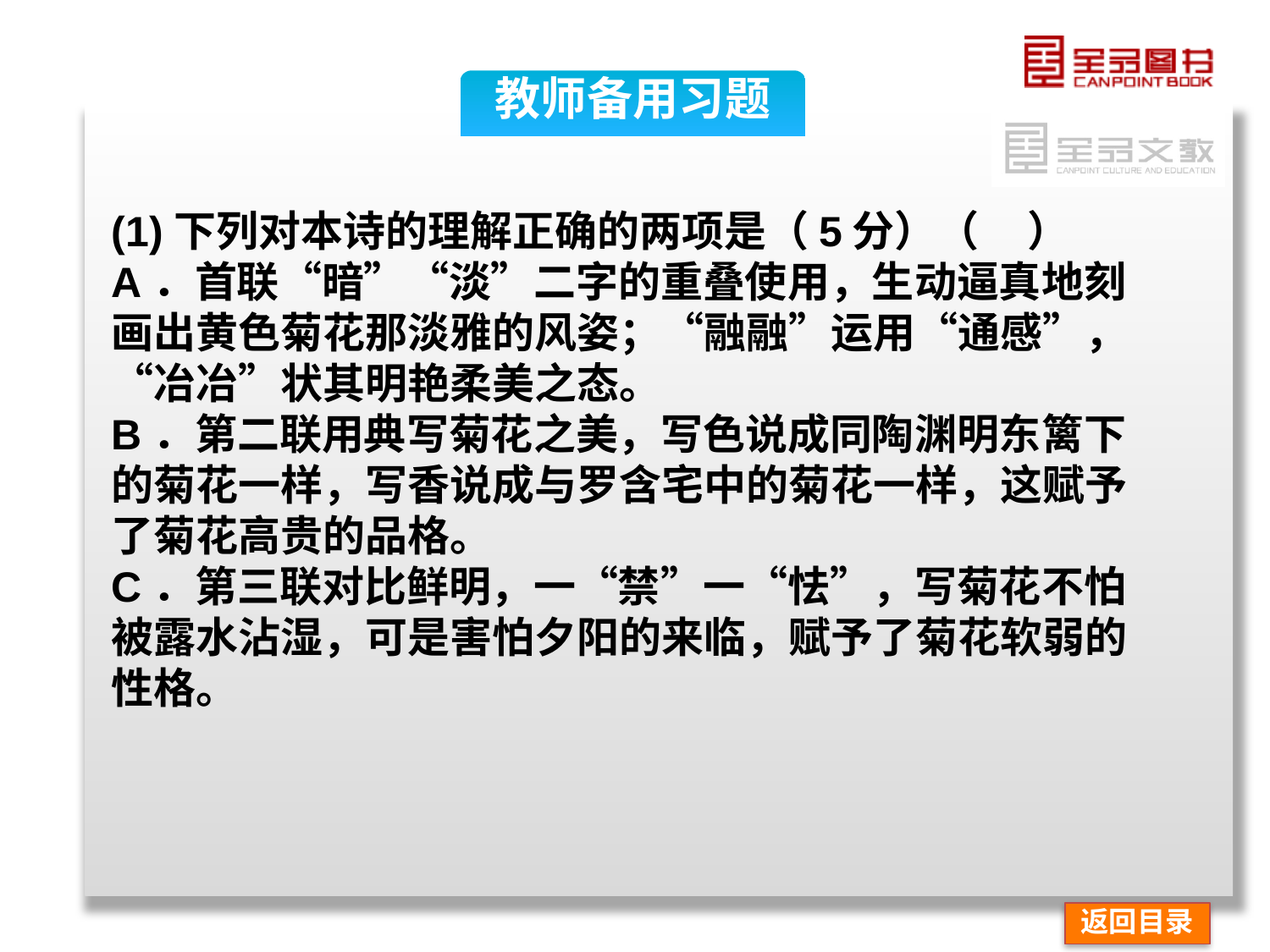

教师备用习题
(1)下列对本诗的理解正确的两项是（5分）（     ）
A．首联“暗”“淡”二字的重叠使用，生动逼真地刻画出黄色菊花那淡雅的风姿；“融融”运用“通感”，“冶冶”状其明艳柔美之态。
B．第二联用典写菊花之美，写色说成同陶渊明东篱下的菊花一样，写香说成与罗含宅中的菊花一样，这赋予了菊花高贵的品格。
C．第三联对比鲜明，一“禁”一“怯”，写菊花不怕被露水沾湿，可是害怕夕阳的来临，赋予了菊花软弱的性格。
返回目录